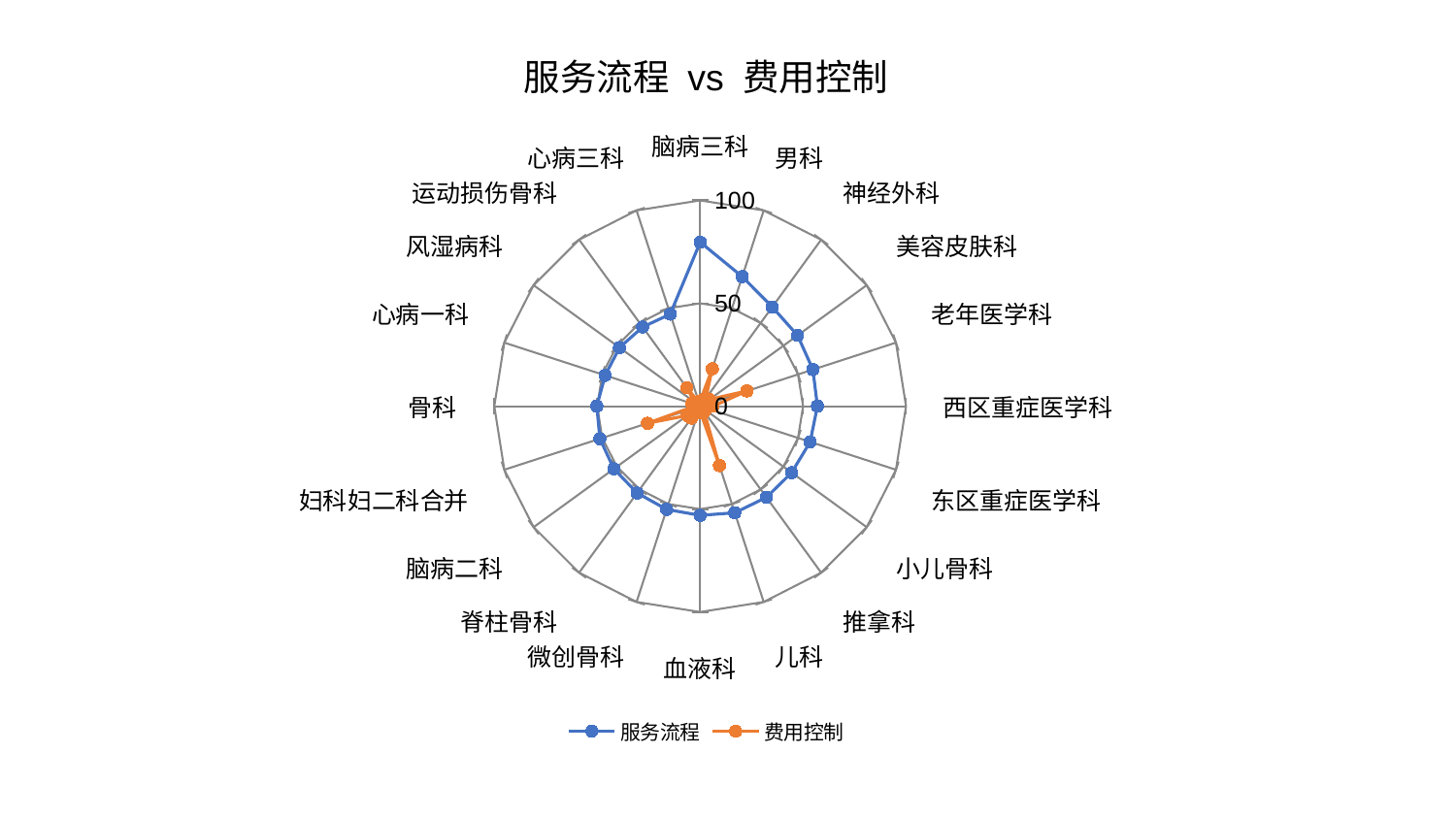

### Chart: 服务流程 vs 费用控制

| Category | 服务流程 | 费用控制 |
|---|---|---|
| 脑病三科 | 79.68617717497145 | 2.5403187096128 |
| 男科 | 66.18742475477096 | 19.09310957143805 |
| 神经外科 | 59.58358985877616 | 4.706249030843633 |
| 美容皮肤科 | 58.51354704799993 | 5.578204725633405 |
| 老年医学科 | 57.578926329205686 | 23.89102295874879 |
| 西区重症医学科 | 56.963842672298526 | 6.341665317588419 |
| 东区重症医学科 | 56.17628561033776 | 3.2103114688914736 |
| 小儿骨科 | 54.95049449357069 | 2.8321411397584653 |
| 推拿科 | 54.753950563807265 | 3.408705516275276 |
| 儿科 | 54.44692163770404 | 30.3543170759894 |
| 血液科 | 53.04905353559566 | 2.562087146102028 |
| 微创骨科 | 52.738878474827466 | 3.539182654594647 |
| 脊柱骨科 | 52.10862407798812 | 7.1427044108970374 |
| 脑病二科 | 51.80836131661016 | 7.71459941612163 |
| 妇科妇二科合并 | 51.21790107839941 | 26.888383745007868 |
| 骨科 | 50.19227013324333 | 2.6983668935131258 |
| 心病一科 | 48.52635098851563 | 4.299124635121242 |
| 风湿病科 | 48.43596545360276 | 3.3980289997657307 |
| 运动损伤骨科 | 47.548103616683065 | 10.99379344332718 |
| 心病三科 | 47.0379367404782 | 1.887901323886703 |
110